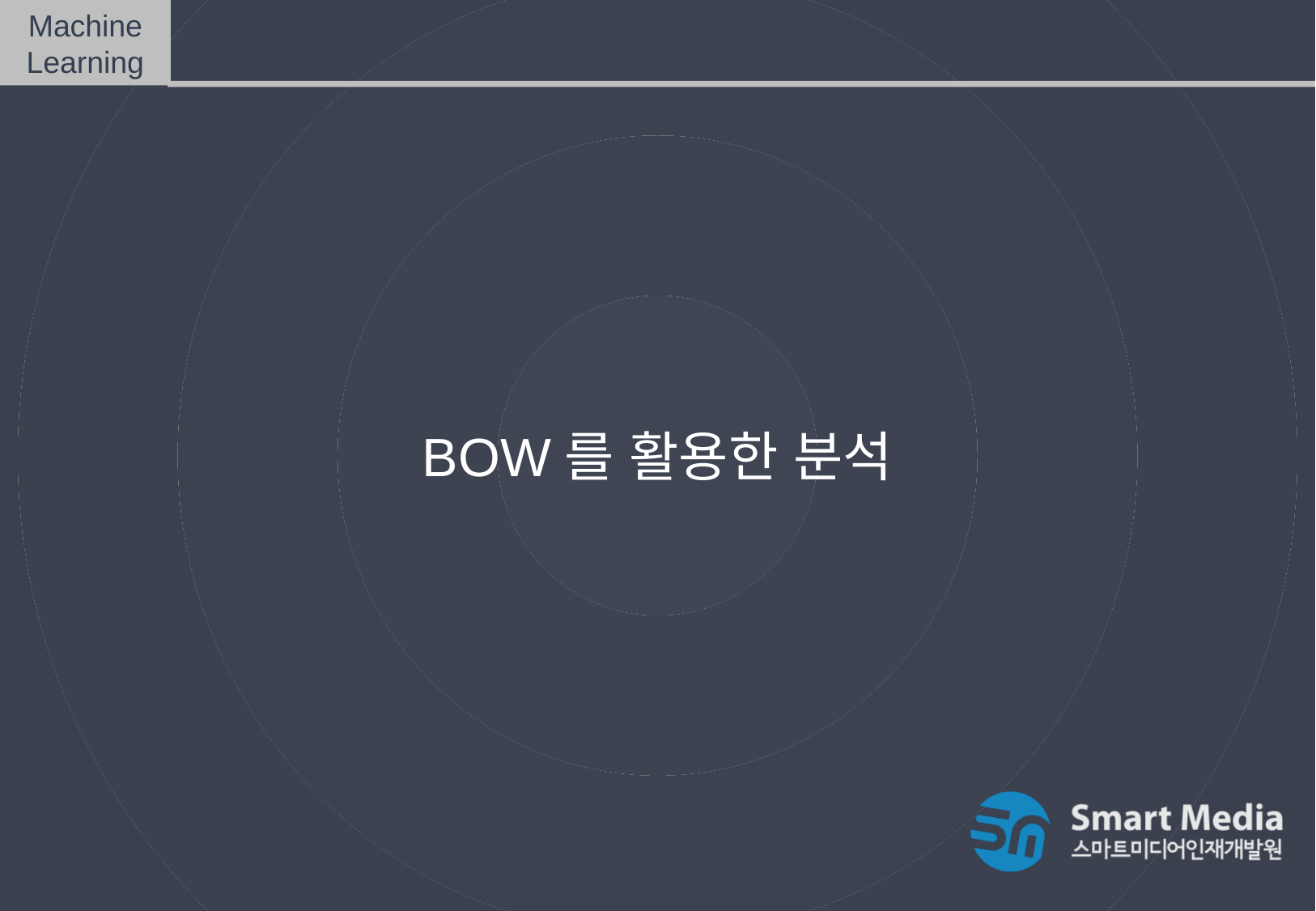

Machine Learning
텍스트마이닝(Text mining) – ex02

BOW를 활용한 분석